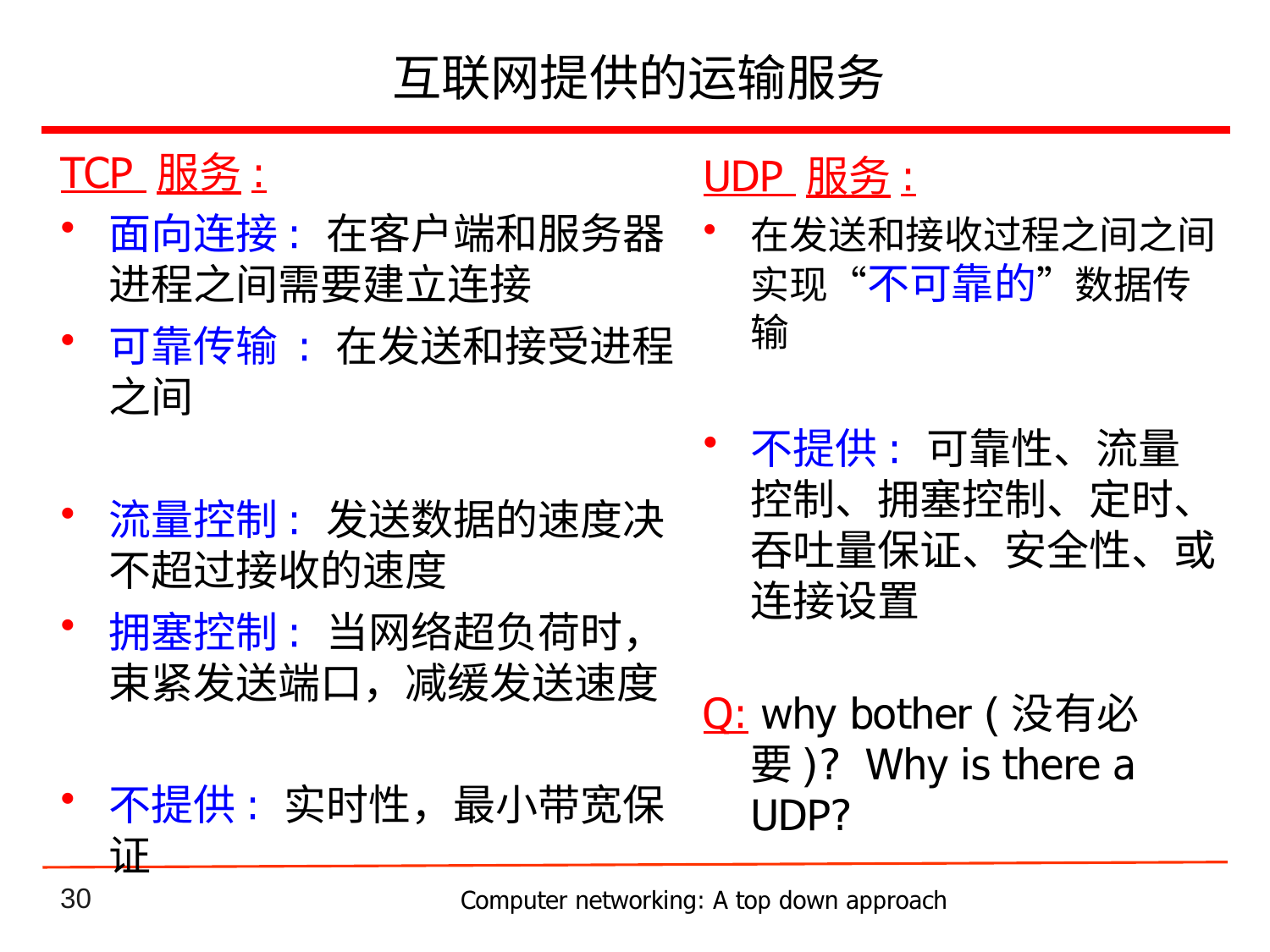

# 互联网提供的运输服务
TCP 服务:
面向连接: 在客户端和服务器进程之间需要建立连接
可靠传输 : 在发送和接受进程之间

流量控制: 发送数据的速度决不超过接收的速度
拥塞控制: 当网络超负荷时，束紧发送端口，减缓发送速度

不提供: 实时性，最小带宽保证
UDP 服务:
在发送和接收过程之间之间实现“不可靠的”数据传输

不提供: 可靠性、流量控制、拥塞控制、定时、吞吐量保证、安全性、或连接设置

Q: why bother (没有必要)?  Why is there a UDP?
Computer networking: A top down approach